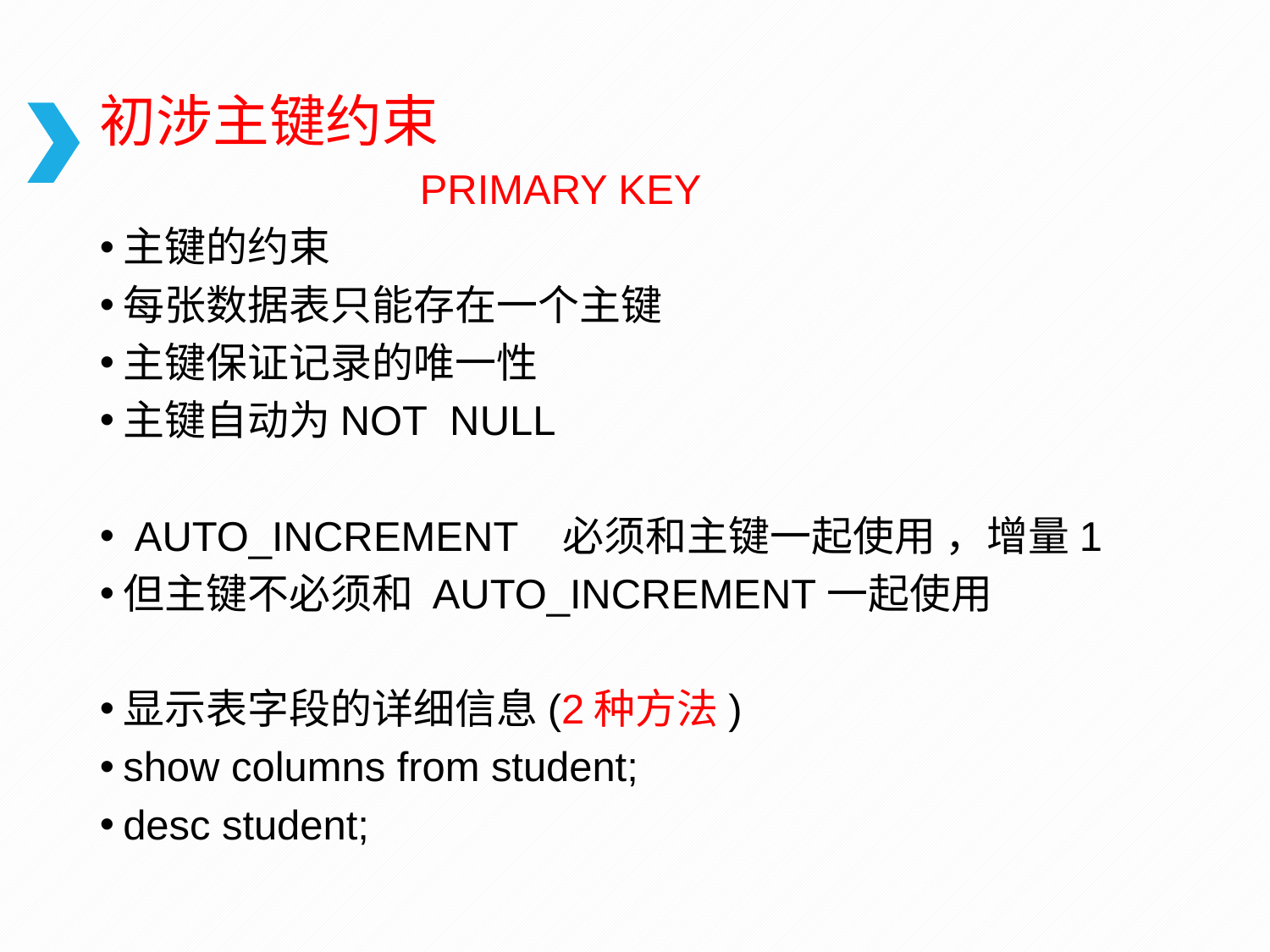

# 初涉主键约束
                            PRIMARY KEY
主键的约束
每张数据表只能存在一个主键
主键保证记录的唯一性
主键自动为NOT  NULL

 AUTO_INCREMENT   必须和主键一起使用 ，增量1
但主键不必须和 AUTO_INCREMENT一起使用

显示表字段的详细信息(2种方法)
show columns from student;
desc student;